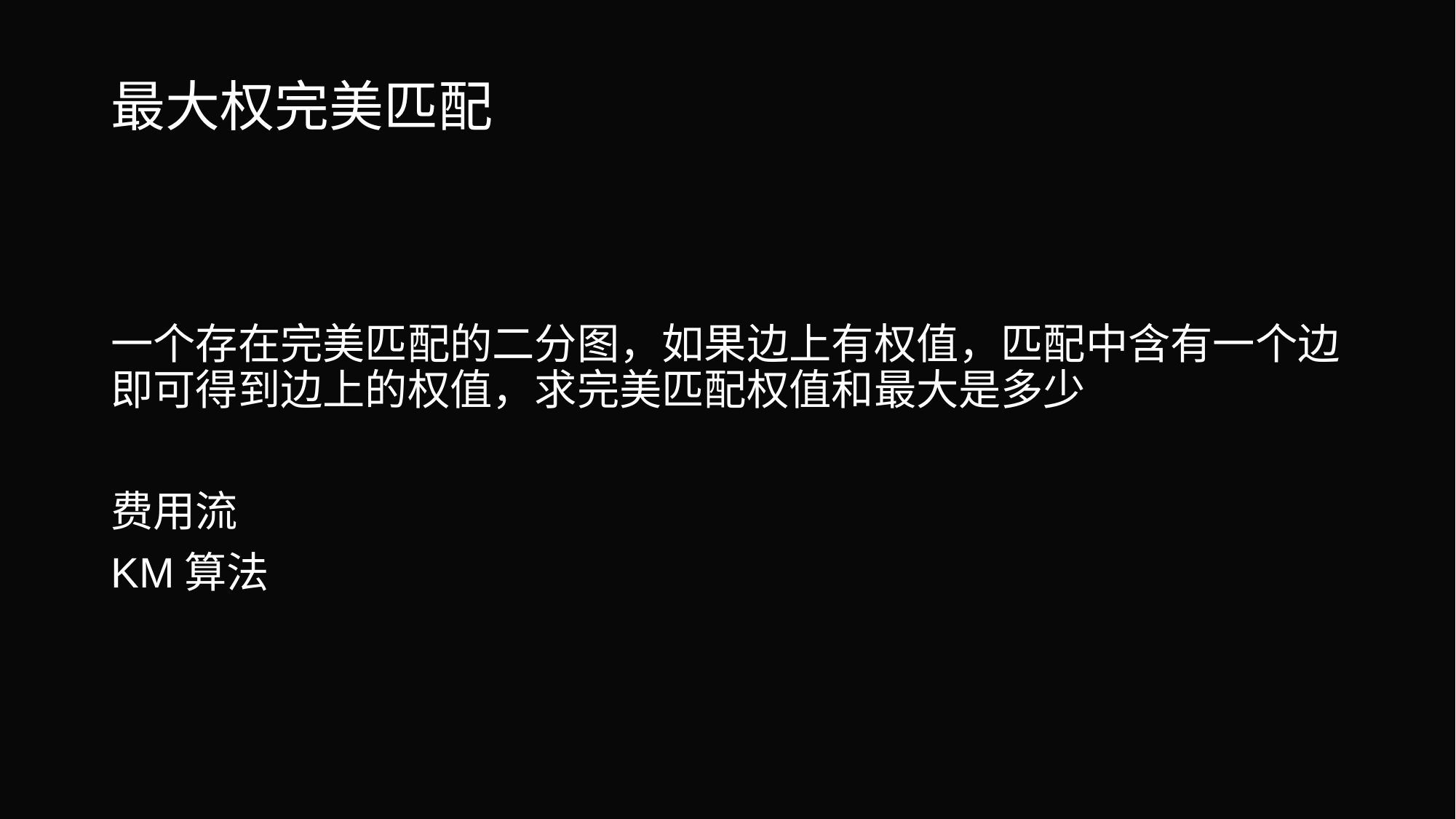

# 最大权完美匹配
一个存在完美匹配的二分图，如果边上有权值，匹配中含有一个边即可得到边上的权值，求完美匹配权值和最大是多少

费用流
KM算法